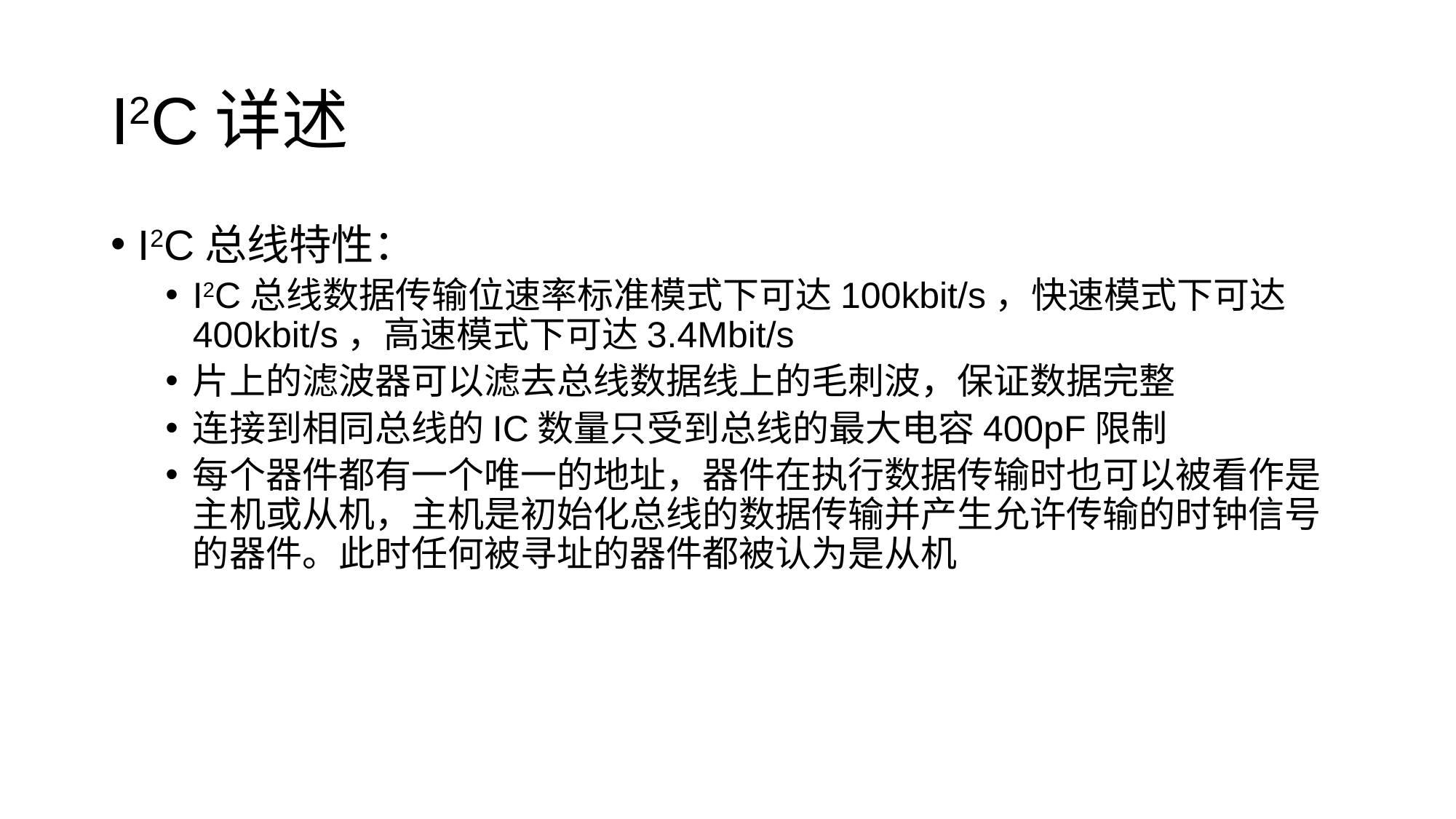

# I2C详述
I2C总线特性：
I2C总线数据传输位速率标准模式下可达100kbit/s，快速模式下可达400kbit/s，高速模式下可达3.4Mbit/s
片上的滤波器可以滤去总线数据线上的毛刺波，保证数据完整
连接到相同总线的IC数量只受到总线的最大电容400pF限制
每个器件都有一个唯一的地址，器件在执行数据传输时也可以被看作是主机或从机，主机是初始化总线的数据传输并产生允许传输的时钟信号的器件。此时任何被寻址的器件都被认为是从机